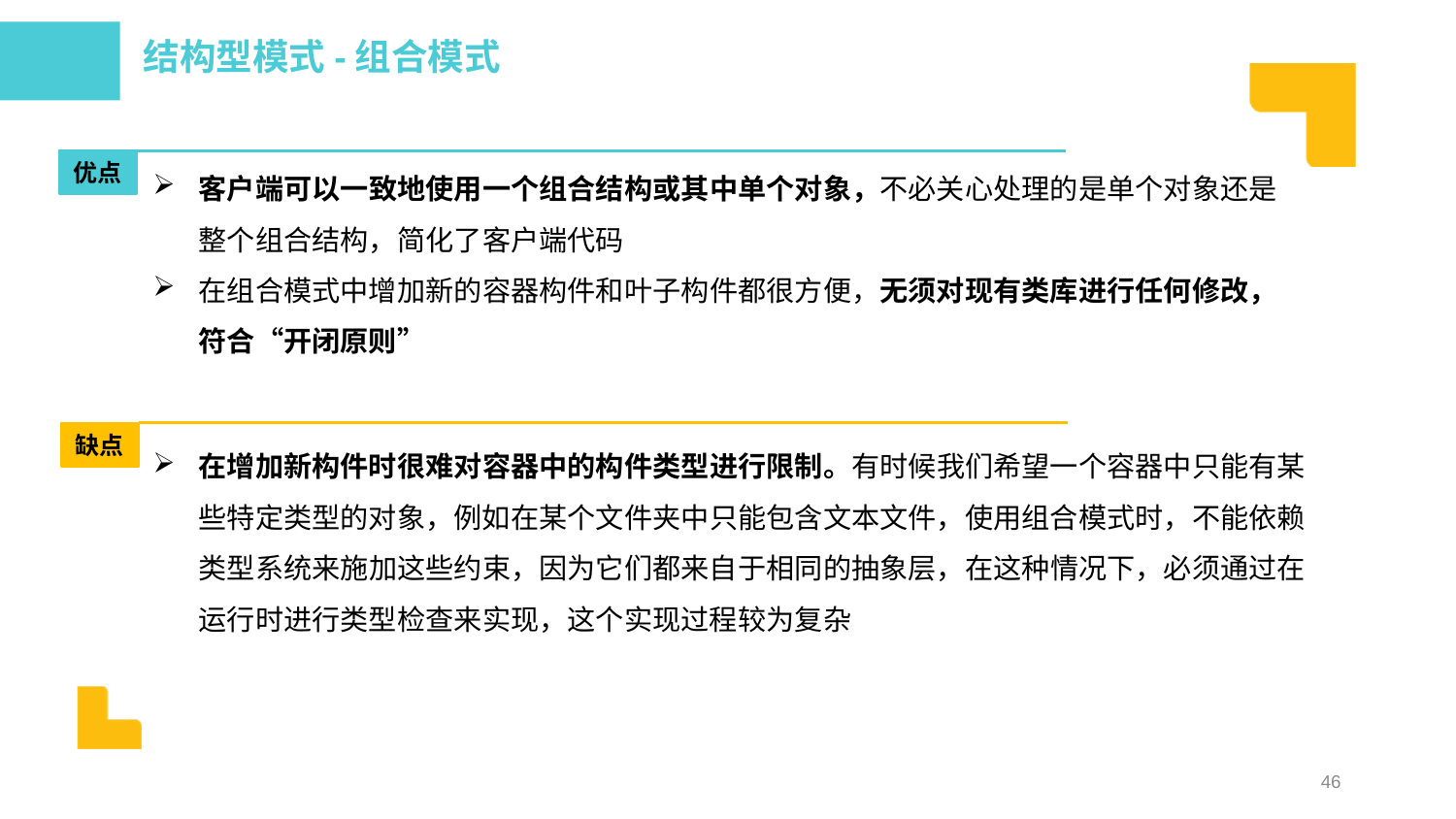

结构型模式-组合模式
客户端可以一致地使用一个组合结构或其中单个对象，不必关心处理的是单个对象还是整个组合结构，简化了客户端代码
在组合模式中增加新的容器构件和叶子构件都很方便，无须对现有类库进行任何修改，符合“开闭原则”
优点
缺点
在增加新构件时很难对容器中的构件类型进行限制。有时候我们希望一个容器中只能有某些特定类型的对象，例如在某个文件夹中只能包含文本文件，使用组合模式时，不能依赖类型系统来施加这些约束，因为它们都来自于相同的抽象层，在这种情况下，必须通过在运行时进行类型检查来实现，这个实现过程较为复杂
46